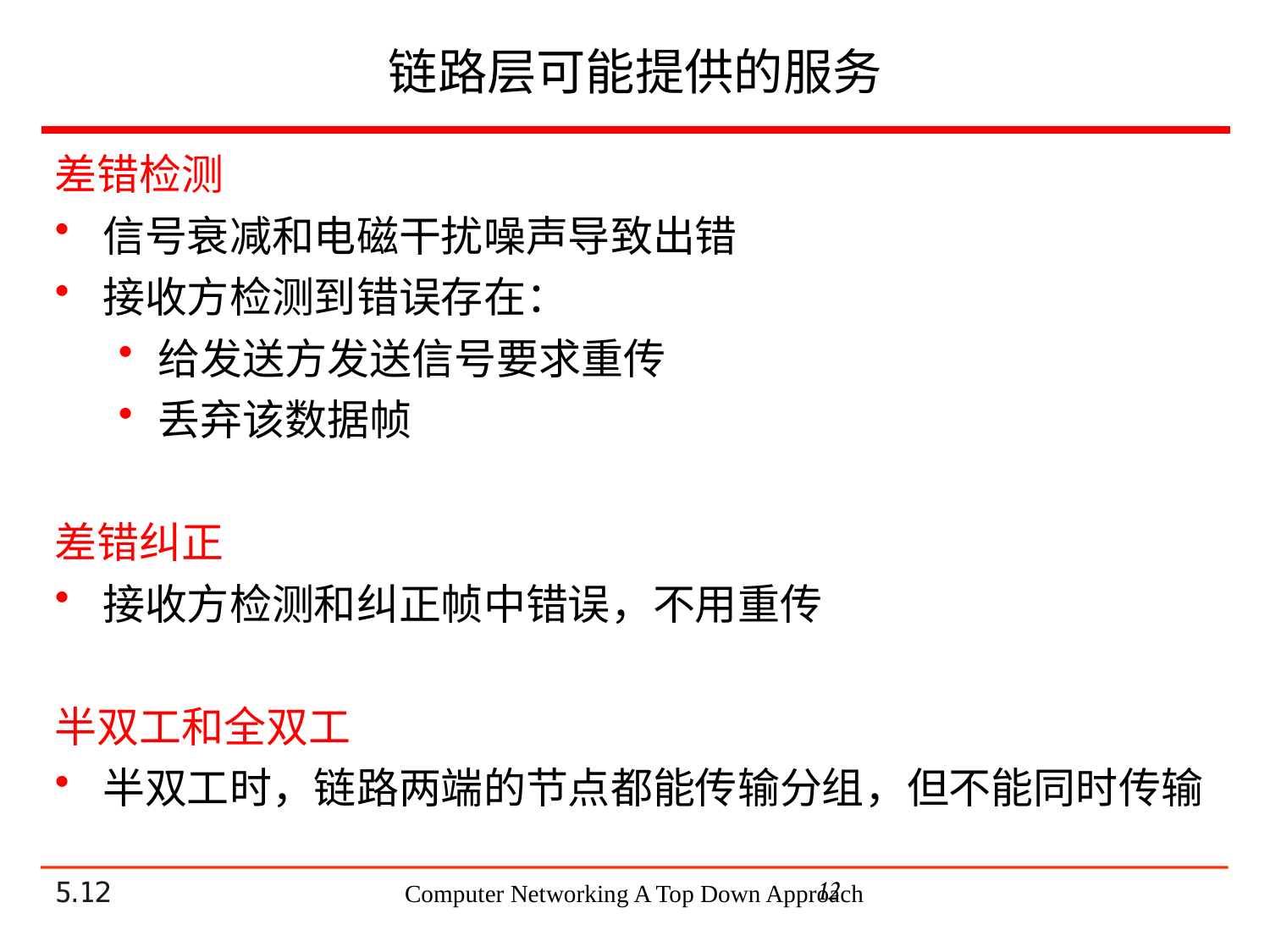

# 链路层可能提供的服务
差错检测
信号衰减和电磁干扰噪声导致出错
接收方检测到错误存在：
给发送方发送信号要求重传
丢弃该数据帧

差错纠正
接收方检测和纠正帧中错误，不用重传

半双工和全双工
半双工时，链路两端的节点都能传输分组，但不能同时传输
12